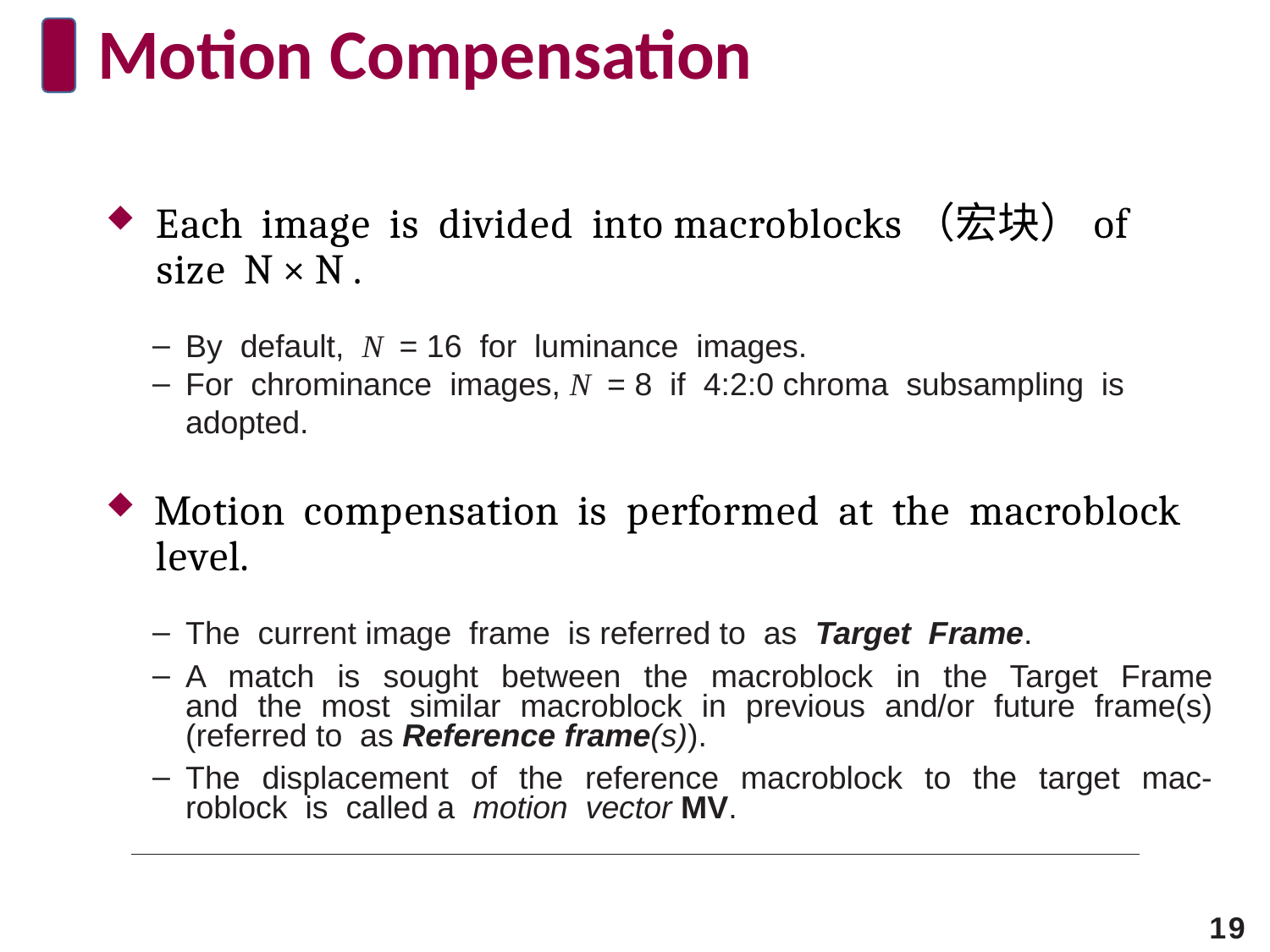

# Motion Compensation
Each  image  is  divided  into macroblocks（宏块）of  size  N × N .

By  default,  N  = 16  for  luminance  images.
For  chrominance  images, N  = 8  if  4:2:0 chroma  subsampling  is adopted.

Motion  compensation  is  performed  at  the  macroblock  level.

The  current image  frame  is referred to  as  Target  Frame.

A  match  is  sought  between  the  macroblock  in  the  Target  Frame and  the  most  similar  macroblock  in  previous  and/or  future  frame(s) (referred to  as Reference frame(s)).

The  displacement  of  the  reference  macroblock  to  the  target  mac- roblock  is  called a  motion  vector MV.

19